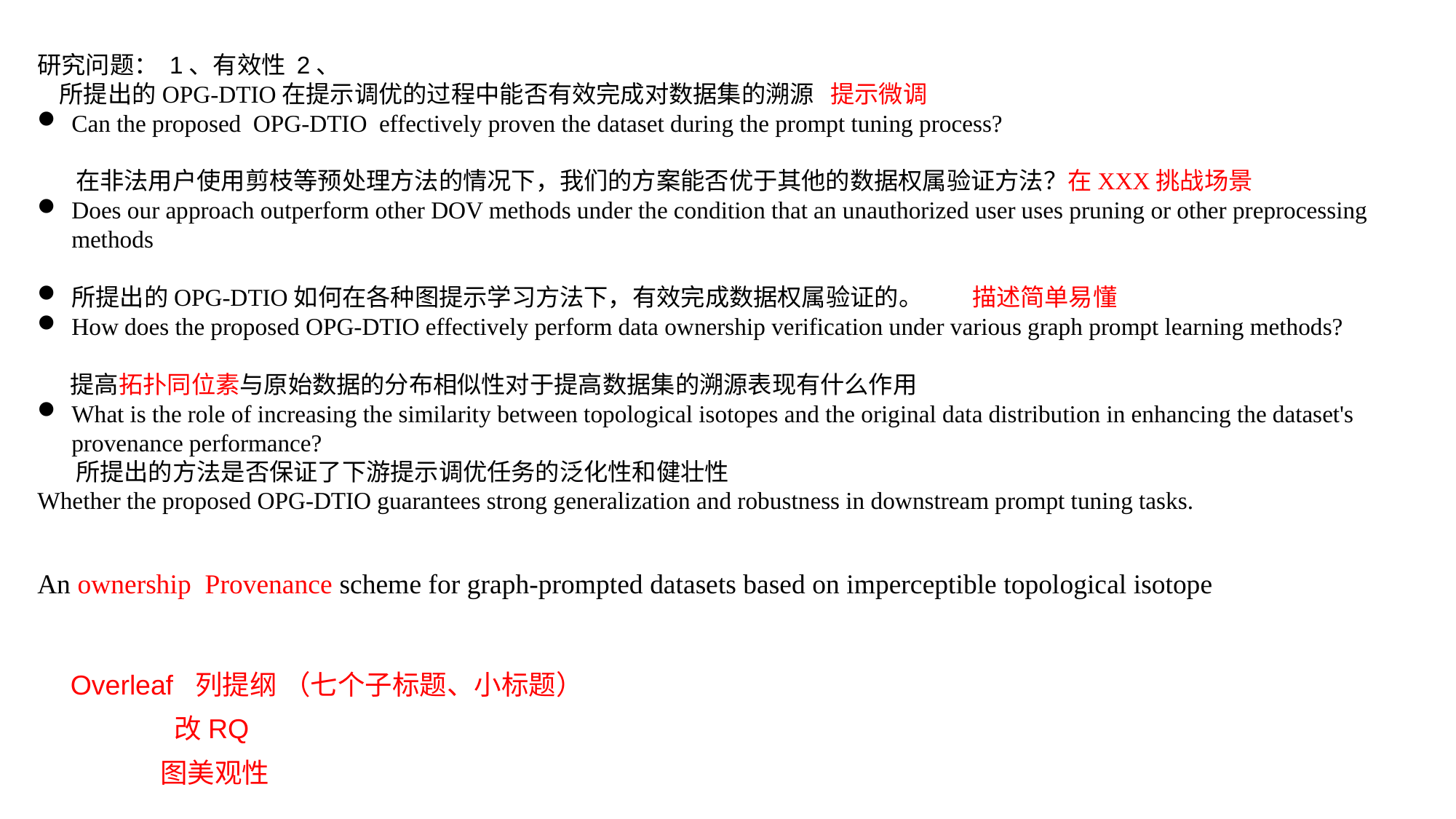

研究问题： 1、有效性 2、
   所提出的OPG-DTIO在提示调优的过程中能否有效完成对数据集的溯源   提示微调
Can the proposed  OPG-DTIO  effectively proven the dataset during the prompt tuning process?

      在非法用户使用剪枝等预处理方法的情况下，我们的方案能否优于其他的数据权属验证方法？在XXX挑战场景
Does our approach outperform other DOV methods under the condition that an unauthorized user uses pruning or other preprocessing methods

所提出的OPG-DTIO如何在各种图提示学习方法下，有效完成数据权属验证的。         描述简单易懂
How does the proposed OPG-DTIO effectively perform data ownership verification under various graph prompt learning methods?

     提高拓扑同位素与原始数据的分布相似性对于提高数据集的溯源表现有什么作用
What is the role of increasing the similarity between topological isotopes and the original data distribution in enhancing the dataset's provenance performance?
      所提出的方法是否保证了下游提示调优任务的泛化性和健壮性
Whether the proposed OPG-DTIO guarantees strong generalization and robustness in downstream prompt tuning tasks.
An ownership  Provenance scheme for graph-prompted datasets based on imperceptible topological isotope
Overleaf  列提纲 （七个子标题、小标题）
改RQ
图美观性